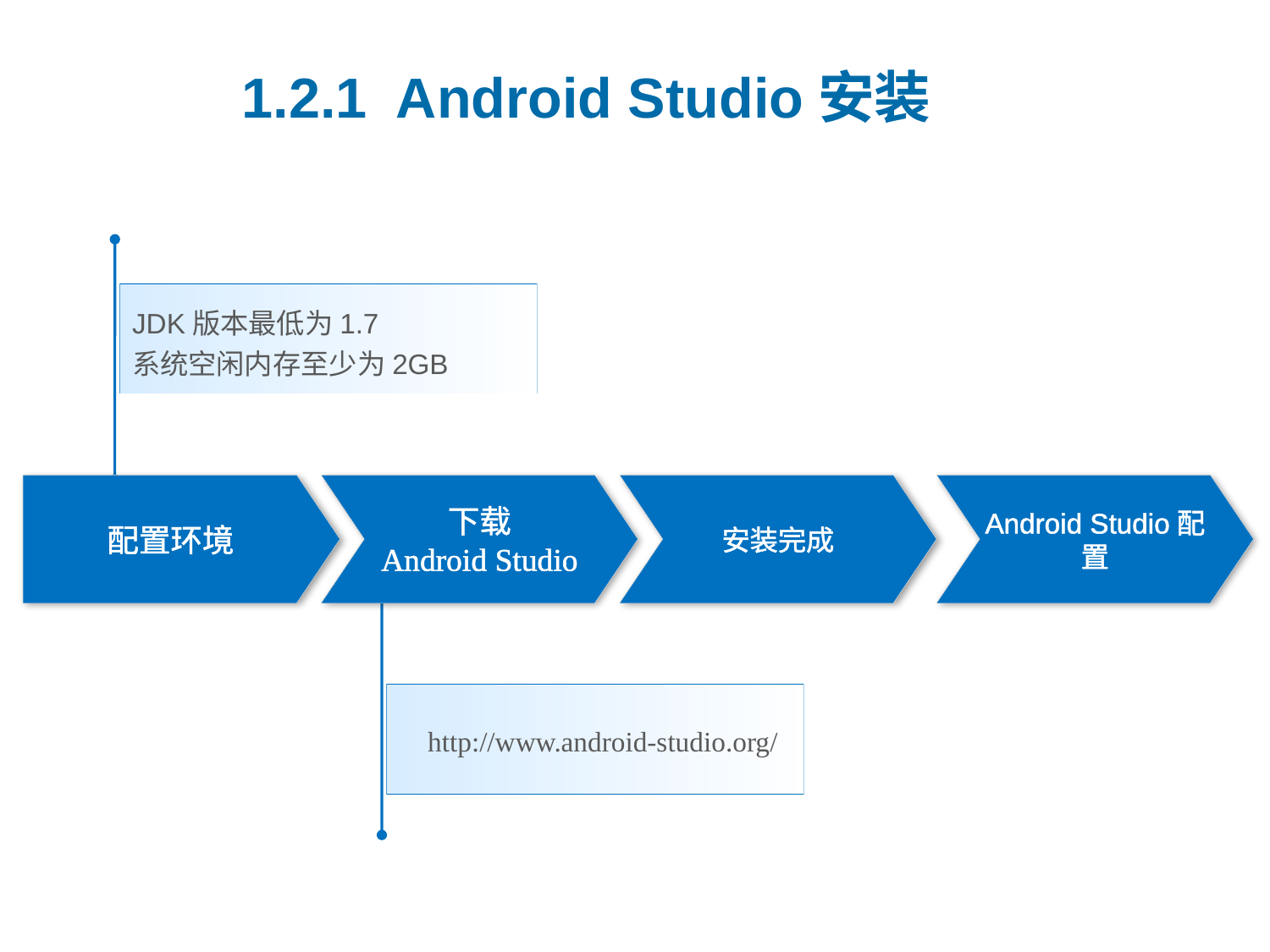

1.2.1  Android Studio安装

JDK版本最低为1.7
系统空闲内存至少为2GB

Android Studio配置
配置环境
下载
Android Studio
安装完成

http://www.android-studio.org/